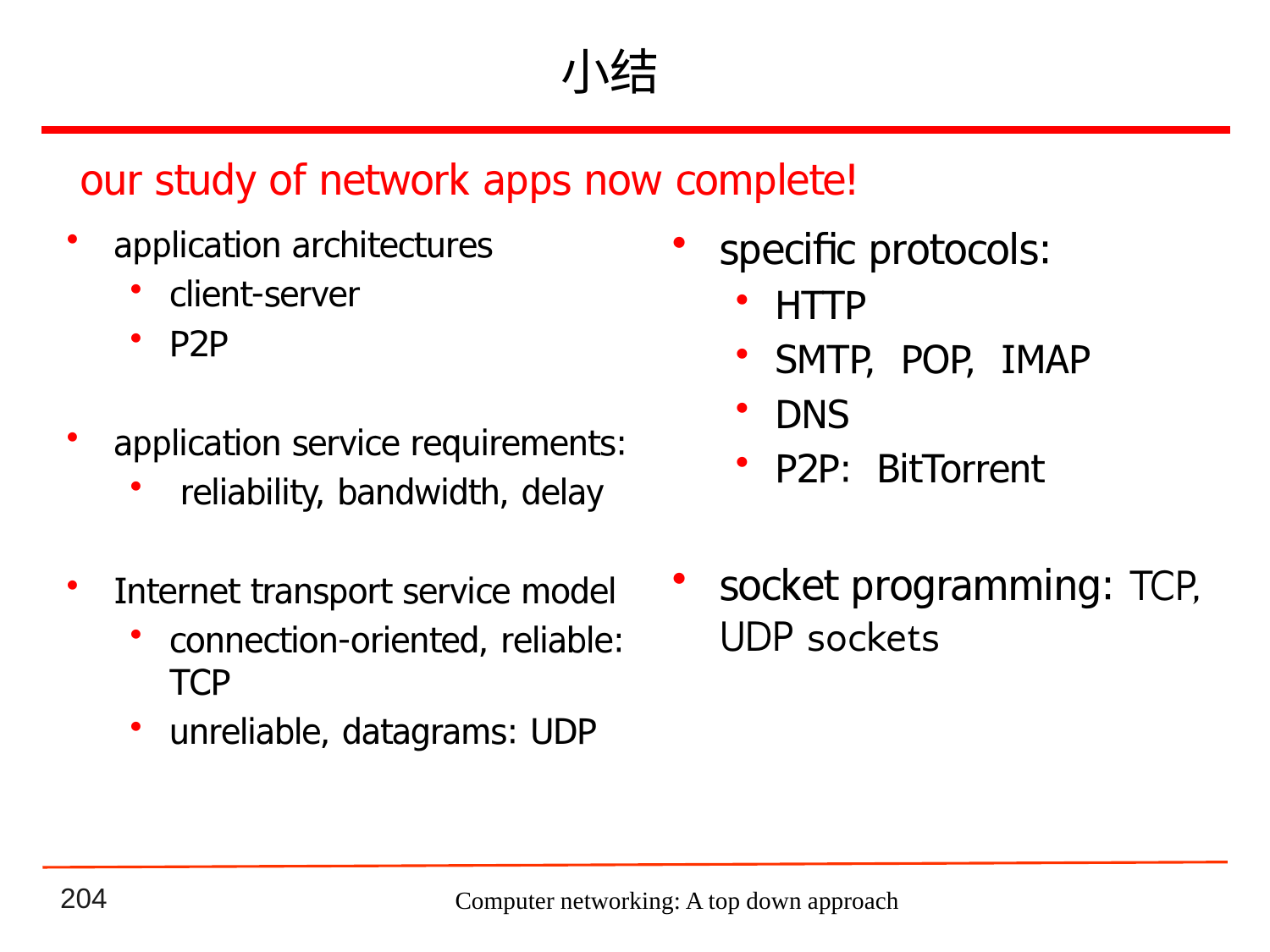

小结
our study of network apps now complete!
application architectures
client-server
P2P

application service requirements:
 reliability, bandwidth, delay

Internet transport service model
connection-oriented, reliable: TCP
unreliable, datagrams: UDP
specific protocols:
HTTP
SMTP,  POP,  IMAP
DNS
P2P:  BitTorrent

socket programming: TCP, UDP sockets
Computer networking: A top down approach